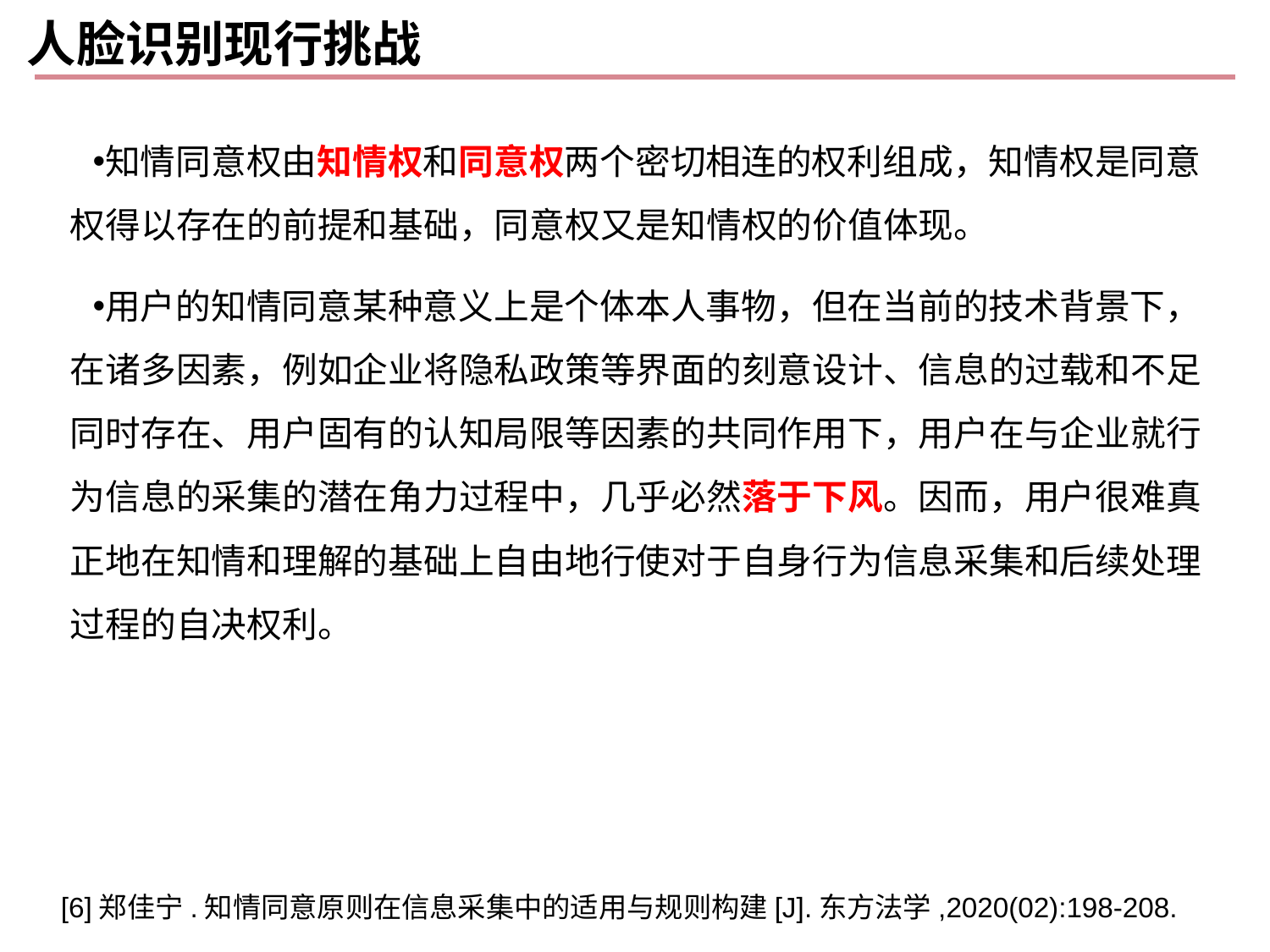

# 人脸识别现行挑战
知情同意权由知情权和同意权两个密切相连的权利组成，知情权是同意权得以存在的前提和基础，同意权又是知情权的价值体现。
用户的知情同意某种意义上是个体本人事物，但在当前的技术背景下，在诸多因素，例如企业将隐私政策等界面的刻意设计、信息的过载和不足同时存在、用户固有的认知局限等因素的共同作用下，用户在与企业就行为信息的采集的潜在角力过程中，几乎必然落于下风。因而，用户很难真正地在知情和理解的基础上自由地行使对于自身行为信息采集和后续处理过程的自决权利。
[6]郑佳宁.知情同意原则在信息采集中的适用与规则构建[J].东方法学,2020(02):198-208.